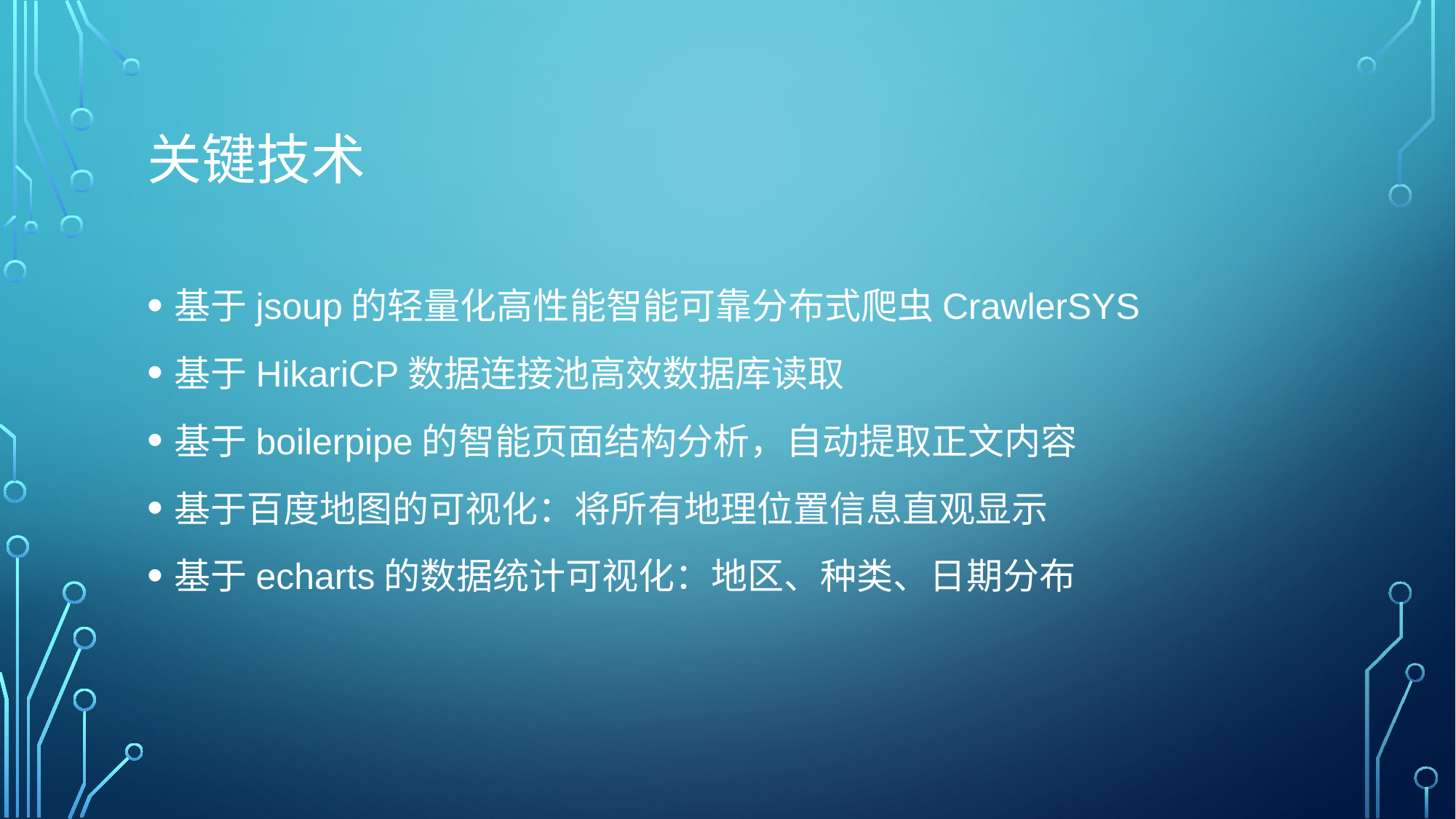

# 关键技术
基于jsoup的轻量化高性能智能可靠分布式爬虫CrawlerSYS
基于HikariCP数据连接池高效数据库读取
基于boilerpipe的智能页面结构分析，自动提取正文内容
基于百度地图的可视化：将所有地理位置信息直观显示
基于echarts的数据统计可视化：地区、种类、日期分布